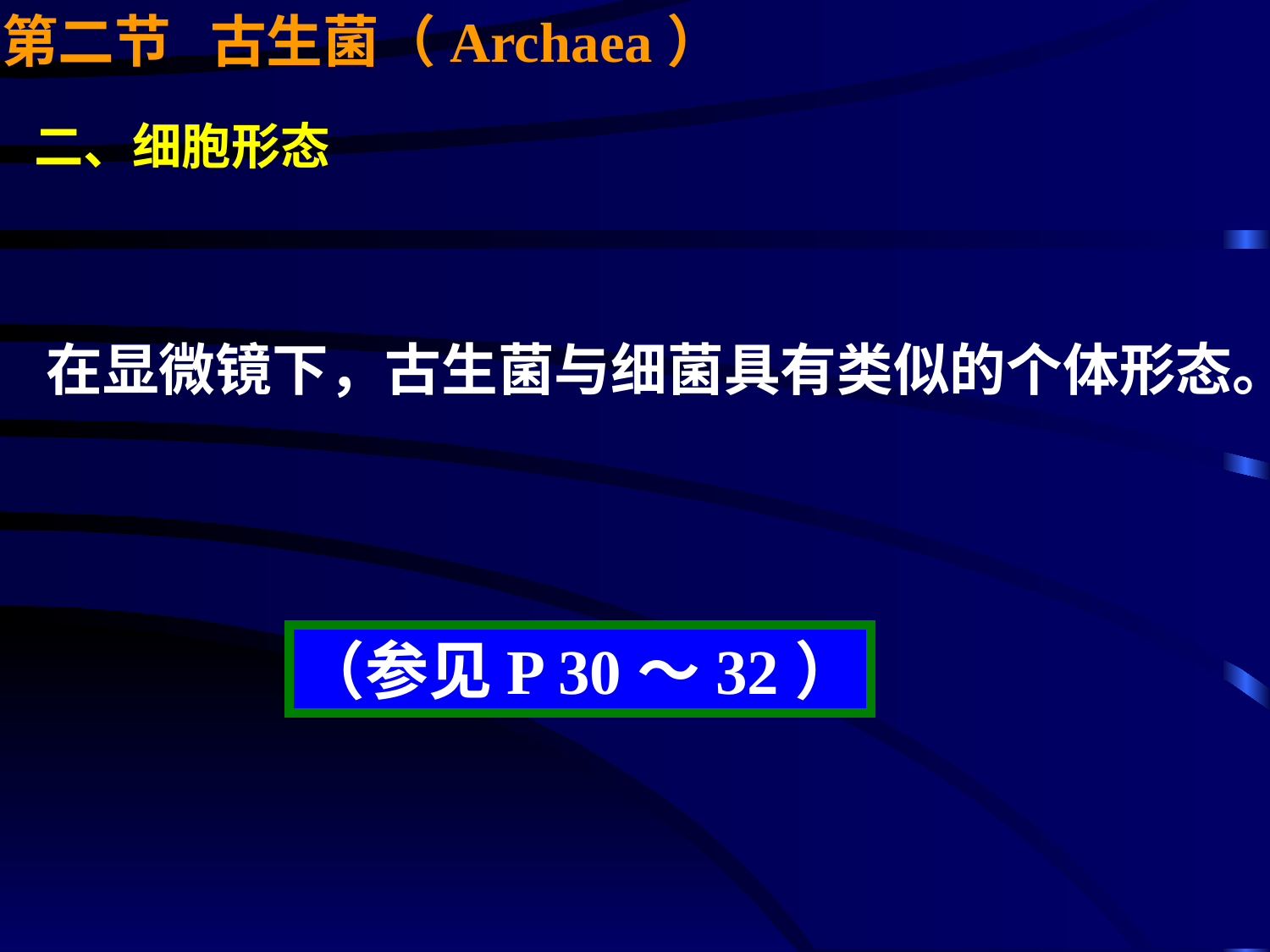

第二节   古生菌（Archaea）
二、细胞形态
在显微镜下，古生菌与细菌具有类似的个体形态。
（参见P 30～32）